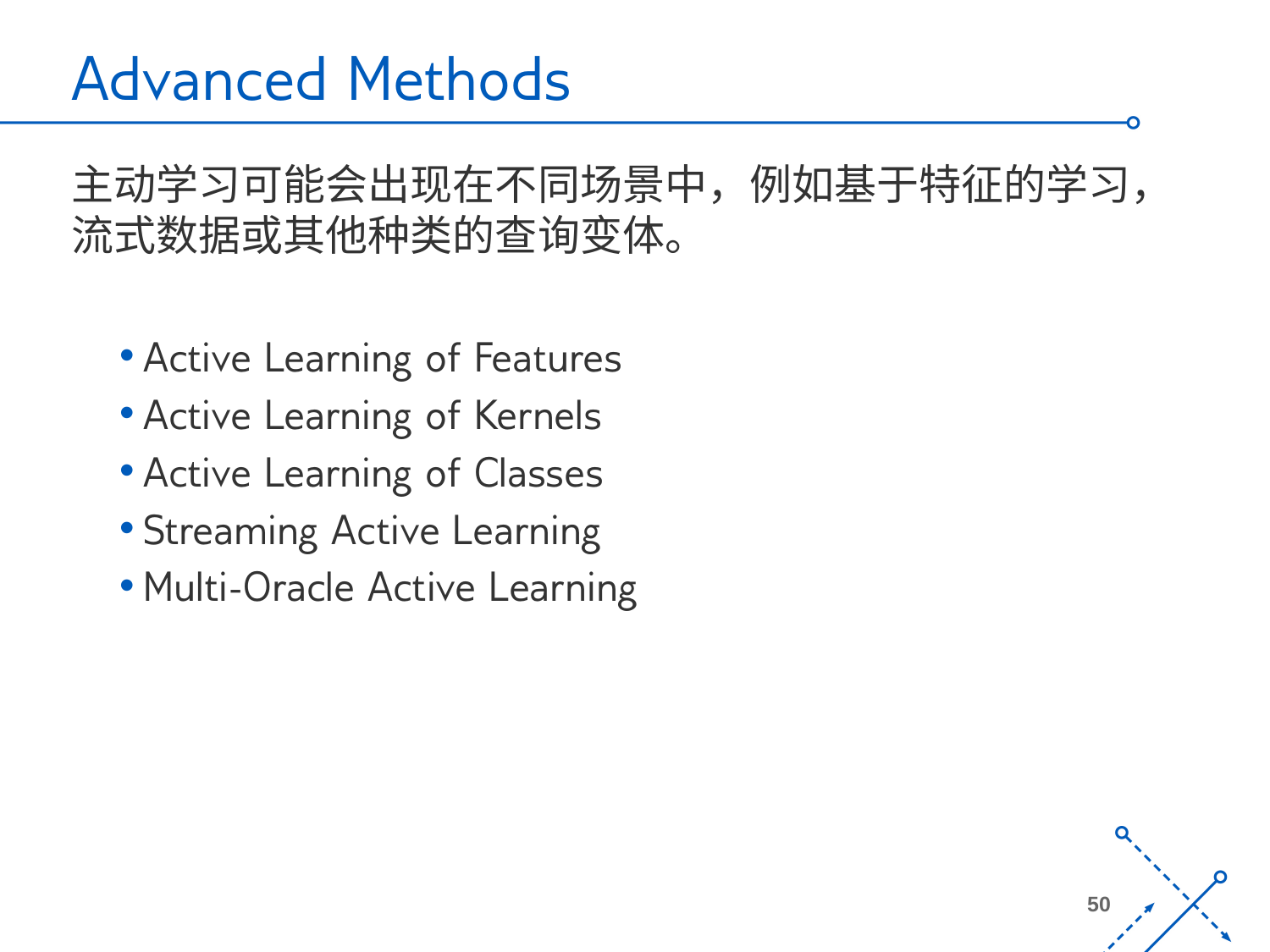

# Advanced Methods
主动学习可能会出现在不同场景中，例如基于特征的学习，流式数据或其他种类的查询变体。

Active Learning of Features
Active Learning of Kernels
Active Learning of Classes
Streaming Active Learning
Multi-Oracle Active Learning